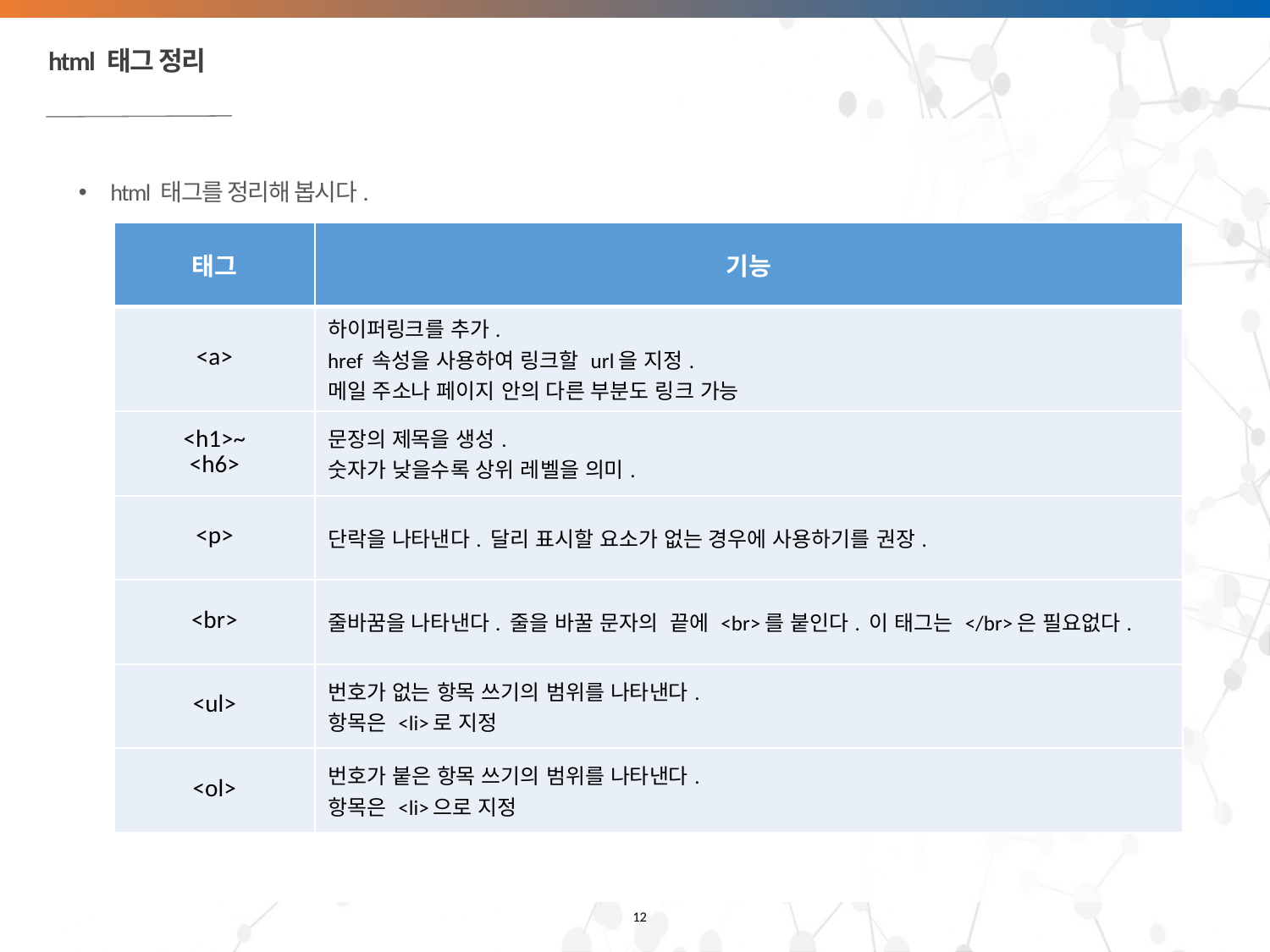

# html 태그 정리

html 태그를 정리해 봅시다.
| 태그 | 기능 |
| --- | --- |
| <a> | 하이퍼링크를 추가. href 속성을 사용하여 링크할 url을 지정. 메일 주소나 페이지 안의 다른 부분도 링크 가능 |
| <h1>~ <h6> | 문장의 제목을 생성. 숫자가 낮을수록 상위 레벨을 의미. |
| <p> | 단락을 나타낸다. 달리 표시할 요소가 없는 경우에 사용하기를 권장. |
| <br> | 줄바꿈을 나타낸다. 줄을 바꿀 문자의 끝에 <br>를 붙인다. 이 태그는 </br>은 필요없다. |
| <ul> | 번호가 없는 항목 쓰기의 범위를 나타낸다. 항목은 <li>로 지정 |
| <ol> | 번호가 붙은 항목 쓰기의 범위를 나타낸다. 항목은 <li>으로 지정 |
12